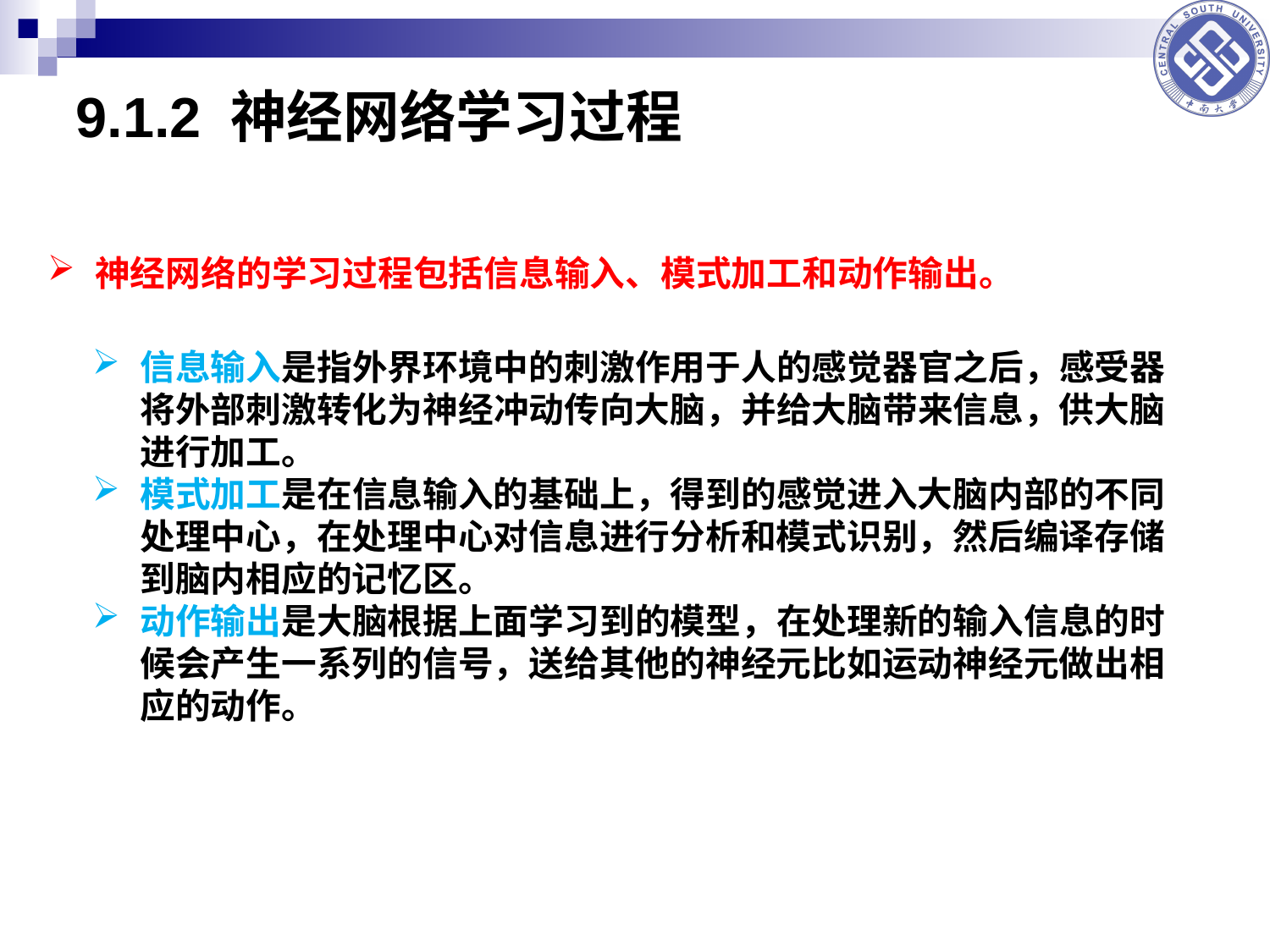

# 9.1.2 神经网络学习过程
神经网络的学习过程包括信息输入、模式加工和动作输出。
信息输入是指外界环境中的刺激作用于人的感觉器官之后，感受器将外部刺激转化为神经冲动传向大脑，并给大脑带来信息，供大脑进行加工。
模式加工是在信息输入的基础上，得到的感觉进入大脑内部的不同处理中心，在处理中心对信息进行分析和模式识别，然后编译存储到脑内相应的记忆区。
动作输出是大脑根据上面学习到的模型，在处理新的输入信息的时候会产生一系列的信号，送给其他的神经元比如运动神经元做出相应的动作。